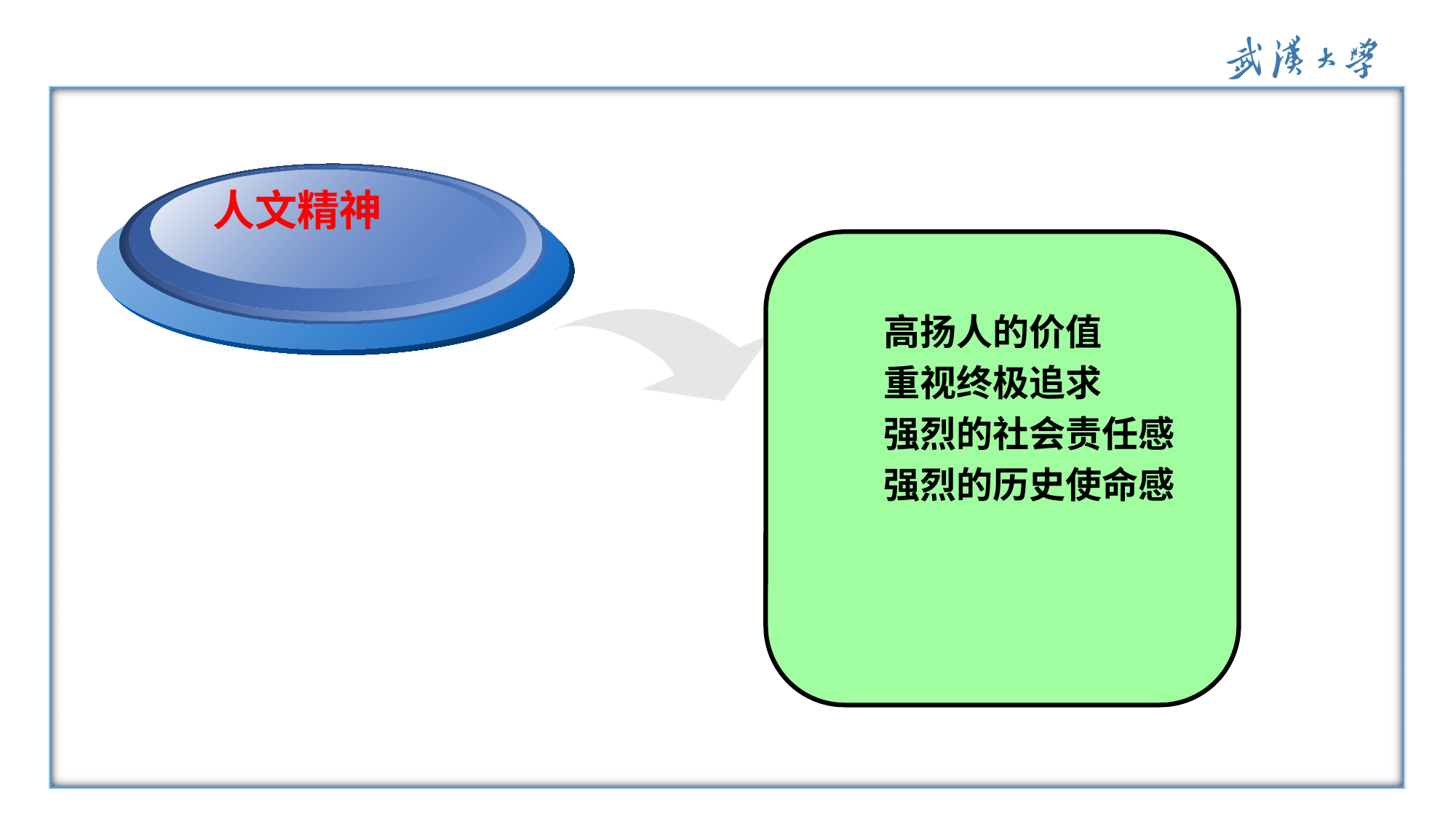

人文精神

高扬人的价值
重视终极追求
强烈的社会责任感
强烈的历史使命感